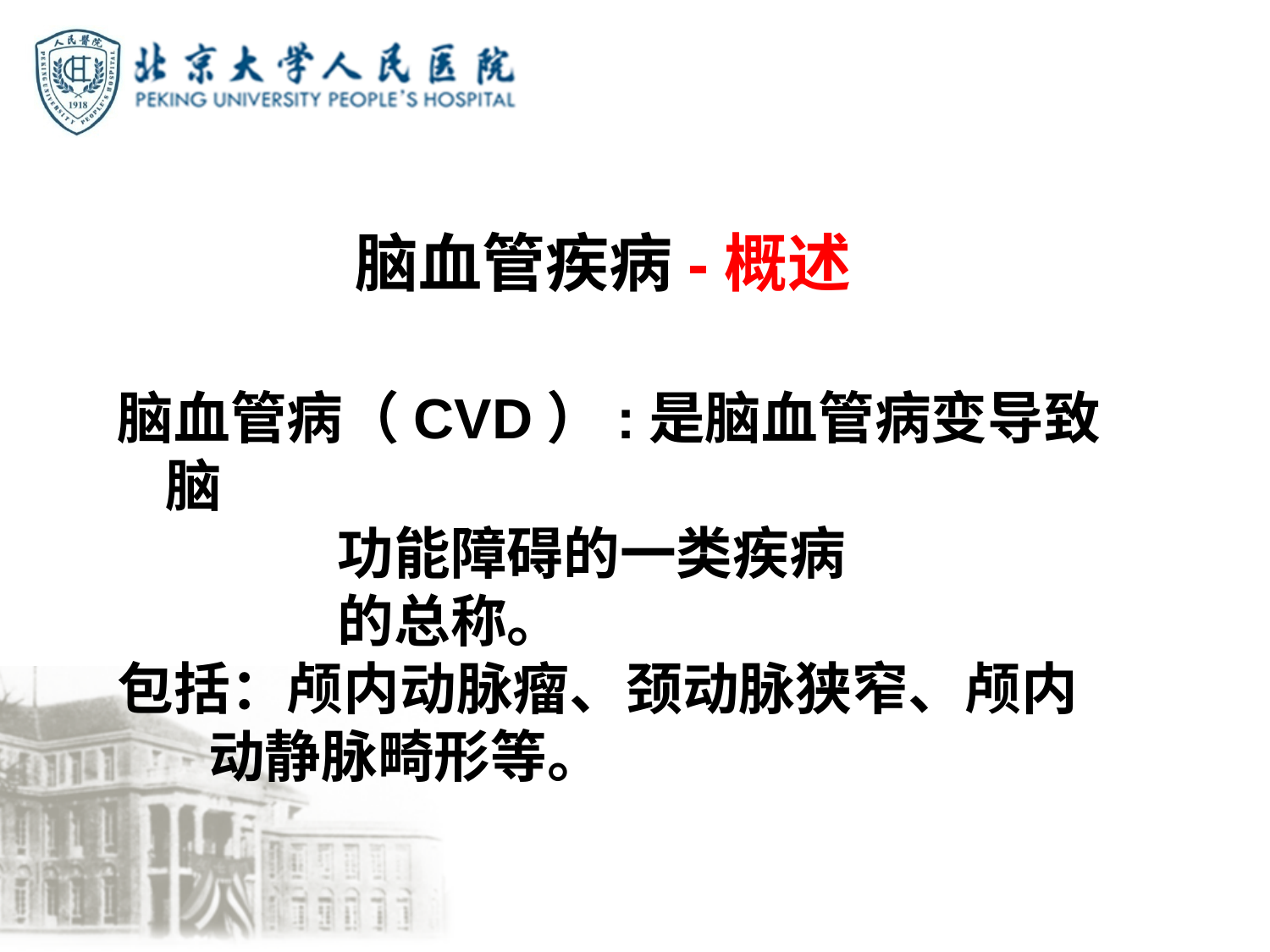

脑血管疾病-概述
脑血管病（CVD）:是脑血管病变导致脑
                功能障碍的一类疾病
                的总称。
包括：颅内动脉瘤、颈动脉狭窄、颅内
      动静脉畸形等。